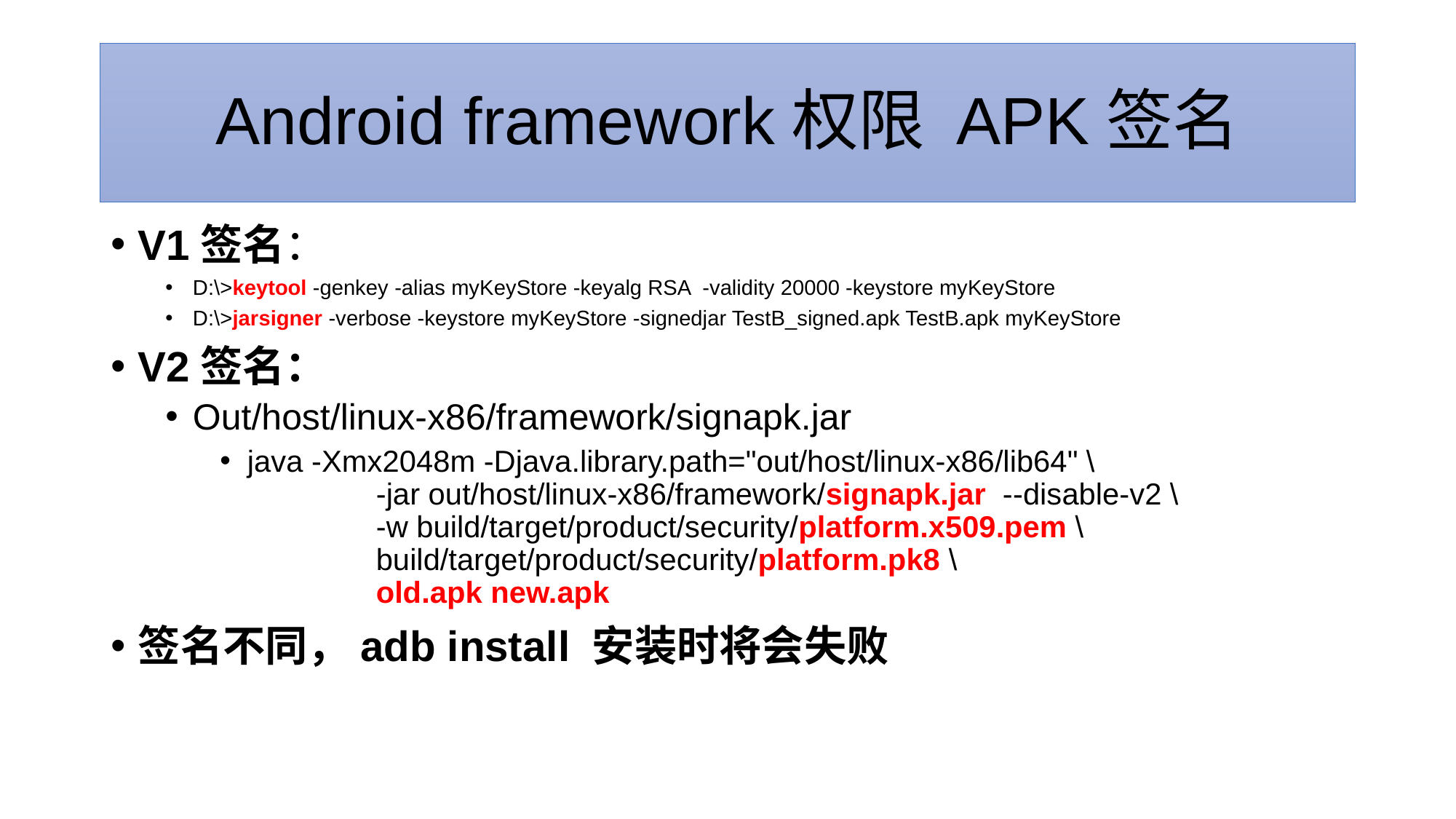

# Android framework权限 APK签名
V1签名：
D:\>keytool -genkey -alias myKeyStore -keyalg RSA  -validity 20000 -keystore myKeyStore
D:\>jarsigner -verbose -keystore myKeyStore -signedjar TestB_signed.apk TestB.apk myKeyStore
V2签名：
Out/host/linux-x86/framework/signapk.jar
java -Xmx2048m -Djava.library.path="out/host/linux-x86/lib64" \
　　　　-jar out/host/linux-x86/framework/signapk.jar  --disable-v2 \
　　　　-w build/target/product/security/platform.x509.pem \
　　　　build/target/product/security/platform.pk8 \
　　　　old.apk new.apk
签名不同，adb install 安装时将会失败